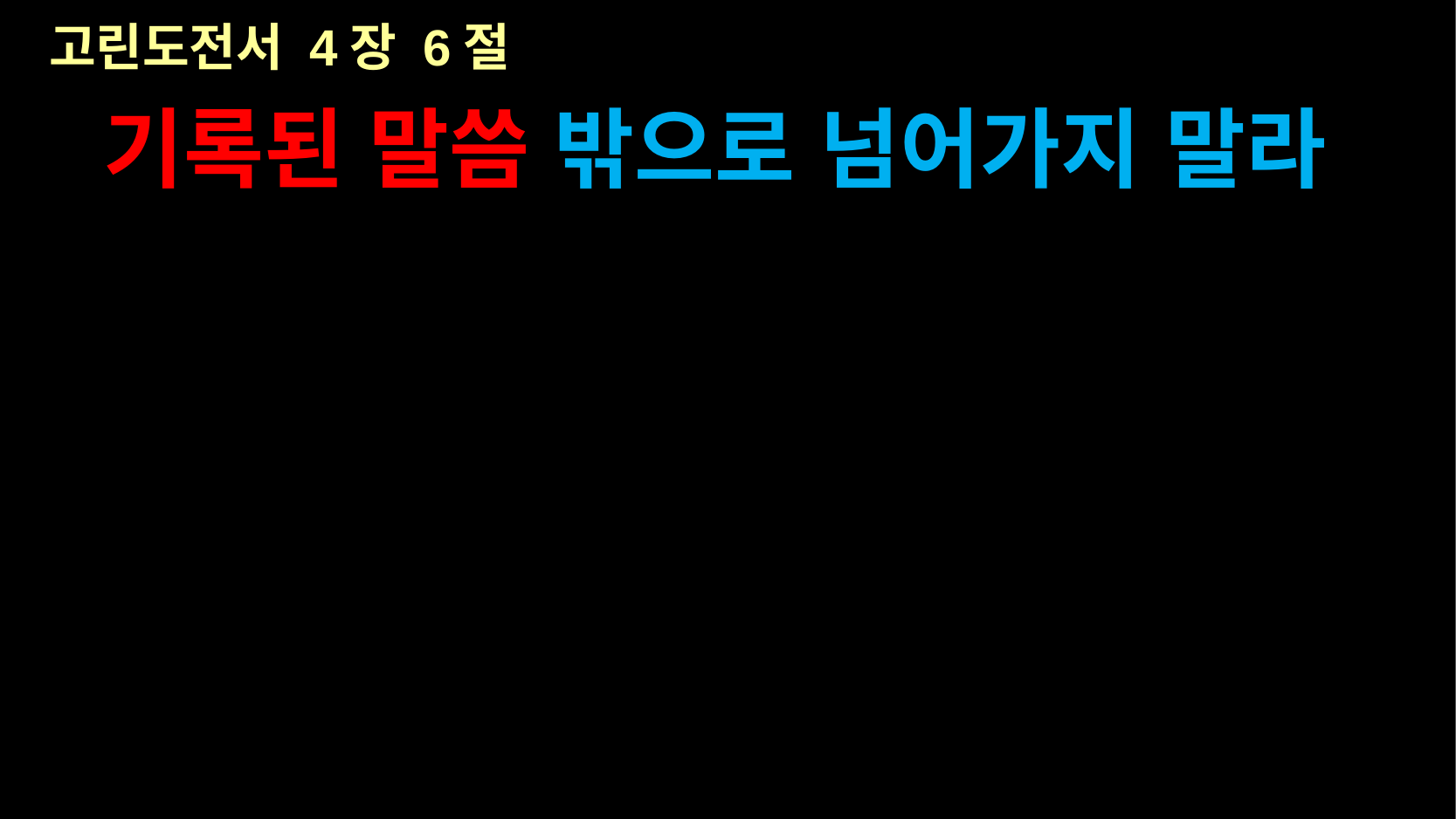

# 고린도전서 4장 6절
기록된 말씀 밖으로 넘어가지 말라